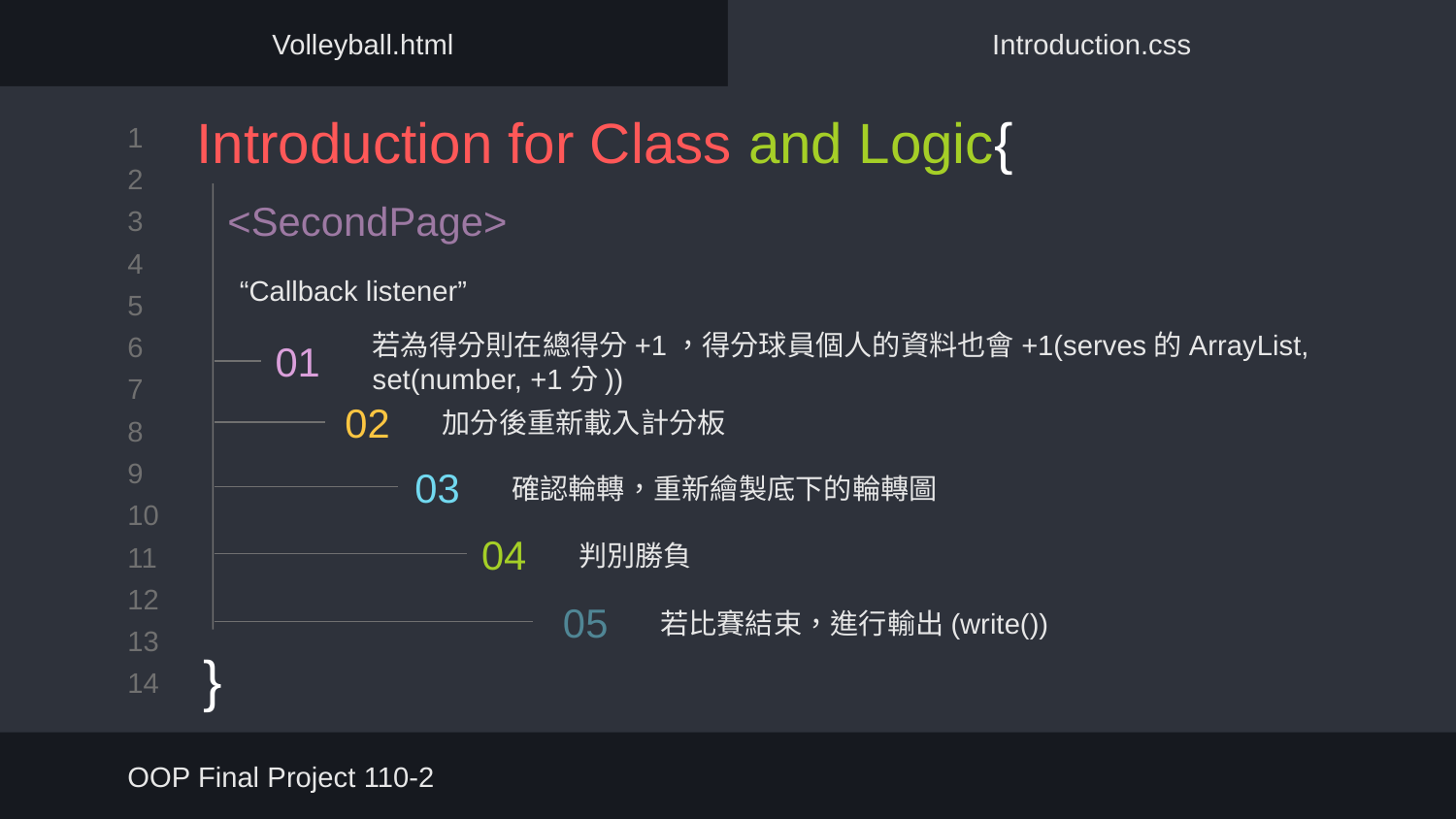

Volleyball.html
Introduction.css
# Introduction for Class and Logic{
}
<SecondPage>
“Callback listener”
若為得分則在總得分+1，得分球員個人的資料也會+1(serves的ArrayList, set(number, +1分))
01
02
加分後重新載入計分板
03
確認輪轉，重新繪製底下的輪轉圖
04
判別勝負
05
若比賽結束，進行輸出(write())
OOP Final Project 110-2